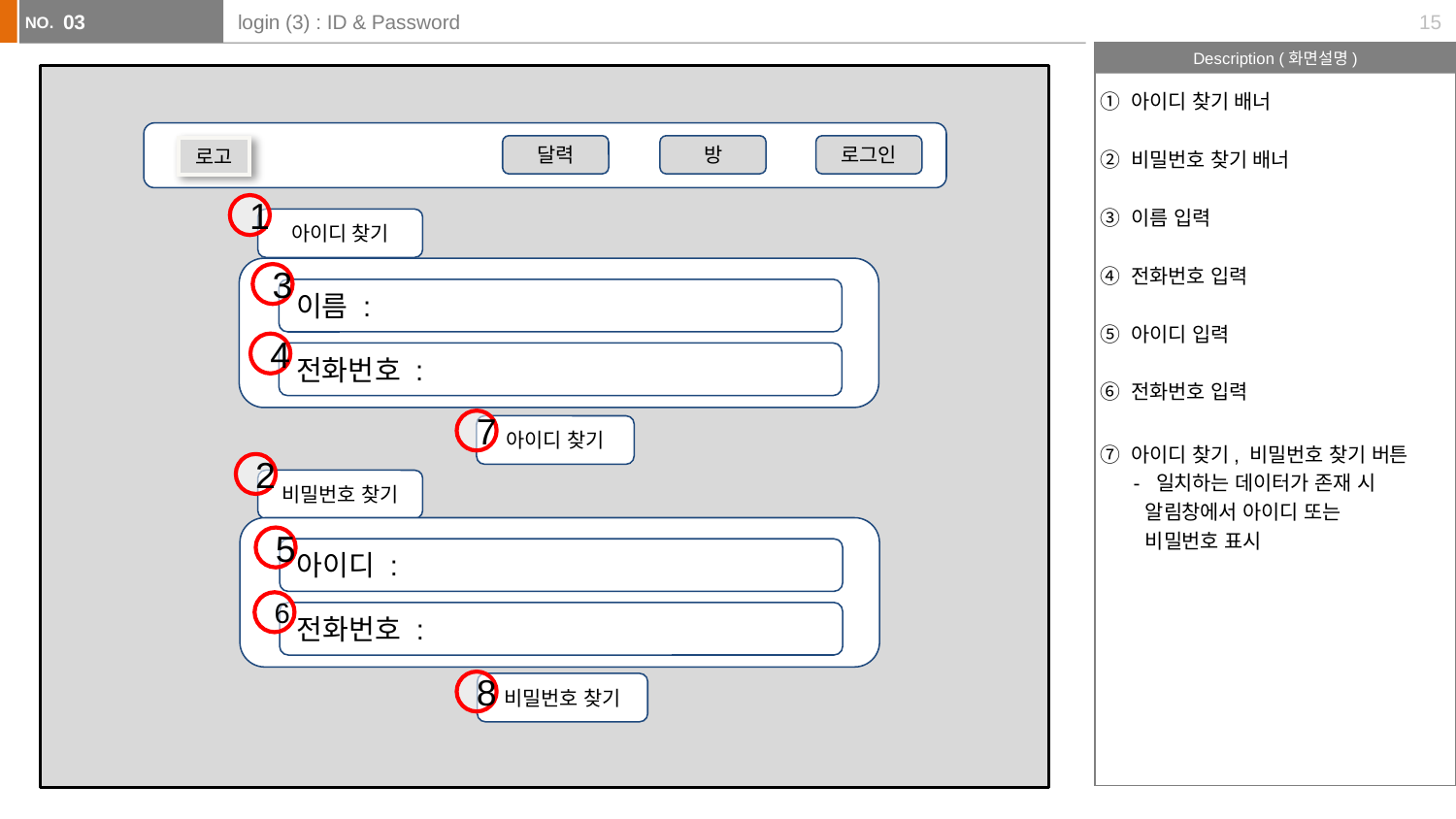

15
03
# login (3) : ID & Password

① 아이디 찾기 배너

② 비밀번호 찾기 배너

③ 이름 입력

④ 전화번호 입력

⑤ 아이디 입력

⑥ 전화번호 입력

⑦ 아이디 찾기, 비밀번호 찾기 버튼
     -  일치하는 데이터가 존재 시
        알림창에서 아이디 또는
        비밀번호 표시

달력
방
로그인
로고
1
아이디 찾기

3
이름 :
4
전화번호 :
7
아이디 찾기
2
비밀번호 찾기

5
아이디 :
6
전화번호 :
8
비밀번호 찾기